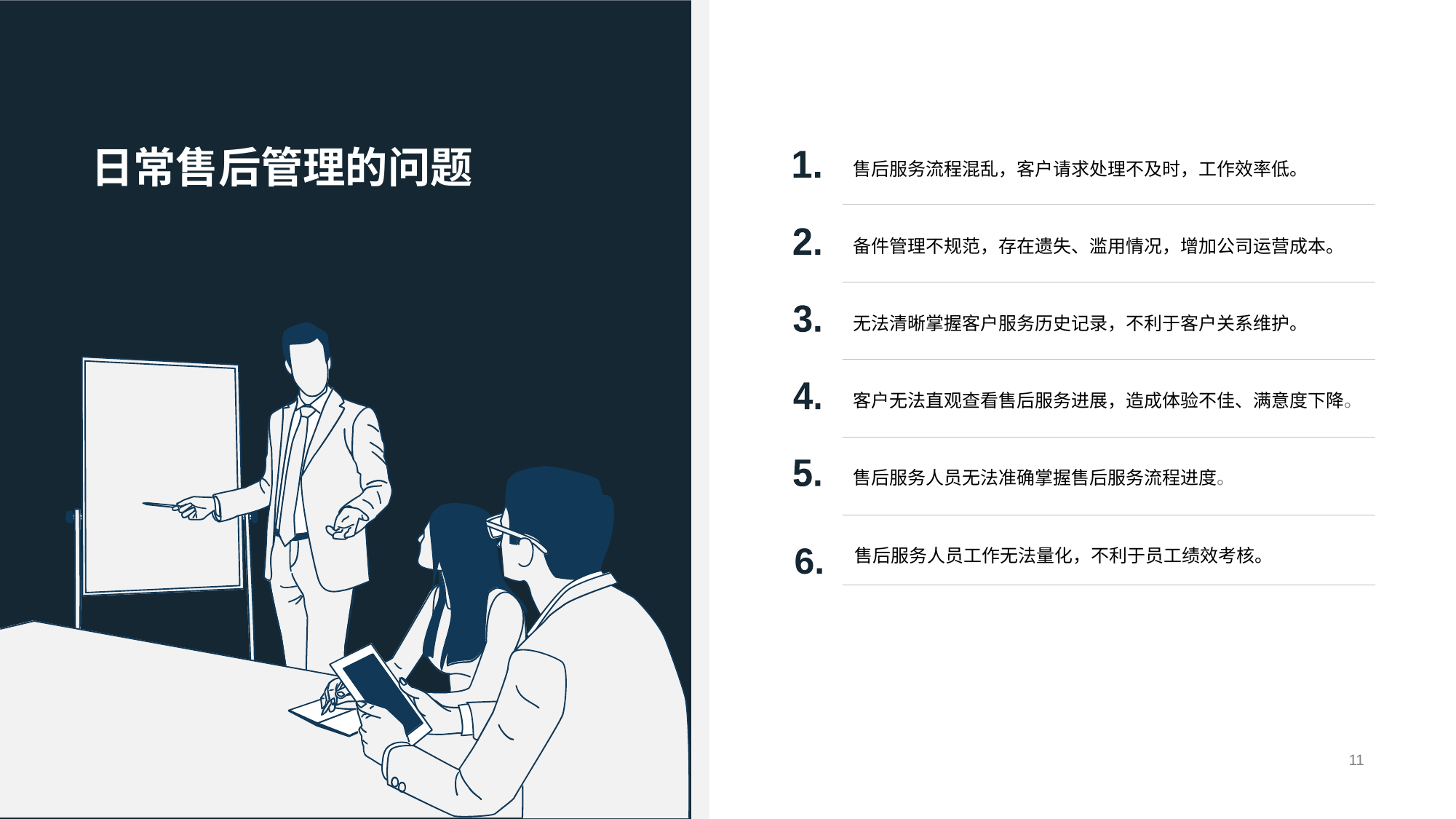

日常售后管理的问题
售后服务流程混乱，客户请求处理不及时，工作效率低。
备件管理不规范，存在遗失、滥用情况，增加公司运营成本。
无法清晰掌握客户服务历史记录，不利于客户关系维护。
客户无法直观查看售后服务进展，造成体验不佳、满意度下降。
售后服务人员无法准确掌握售后服务流程进度。

1.
2.
3.
4.
5.

6.
售后服务人员工作无法量化，不利于员工绩效考核。
11